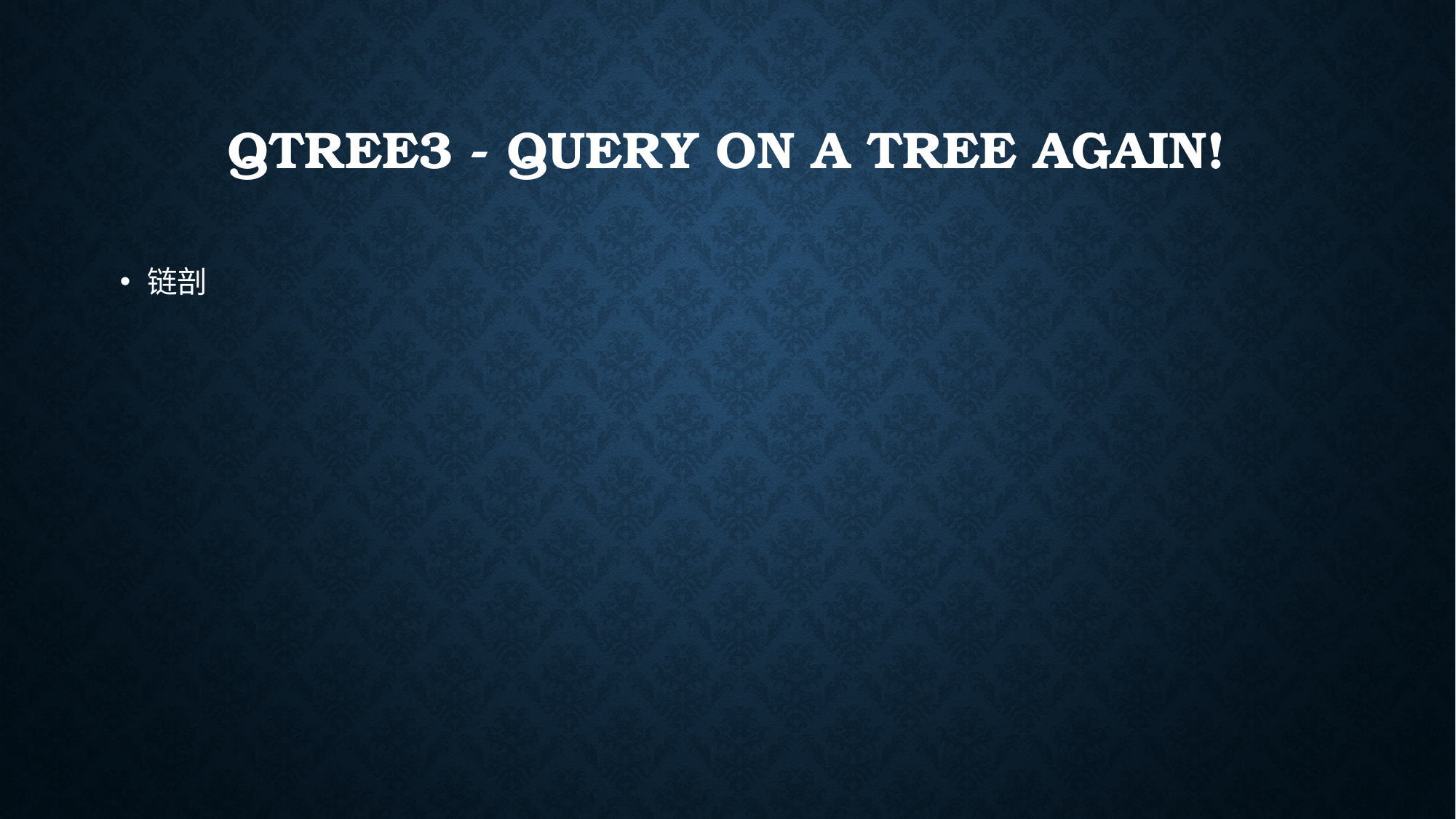

# QTREE3 - Query on a tree again!
链剖